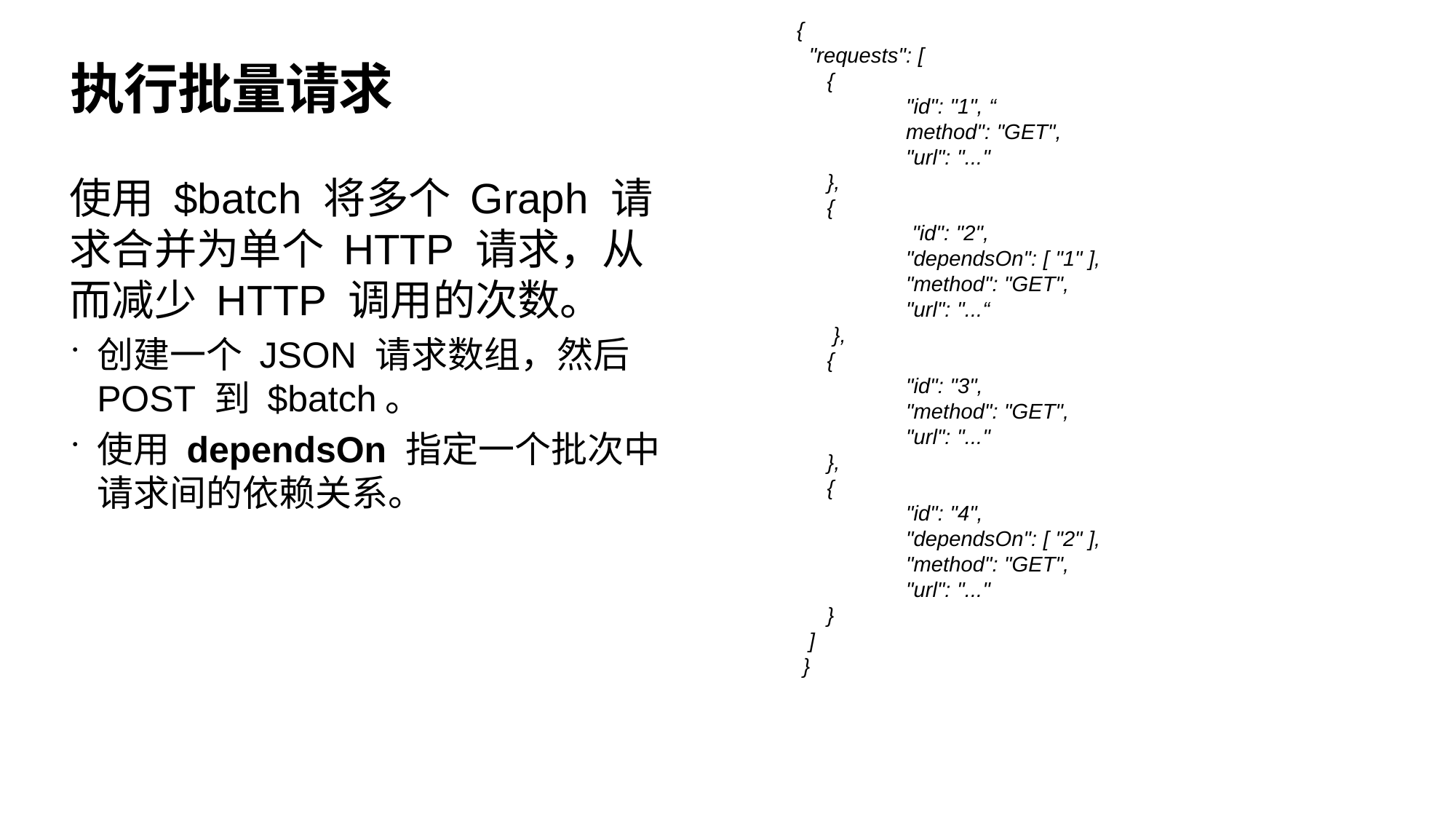

{
  "requests": [
     {
	"id": "1", “
	method": "GET",
	"url": "..."
     },
     {
	 "id": "2",
	"dependsOn": [ "1" ],
	"method": "GET",
	"url": "...“
      },
     {
	"id": "3",
	"method": "GET",
	"url": "..."
     },
     {
	"id": "4",
	"dependsOn": [ "2" ],
	"method": "GET",
	"url": "..."
     }
  ]
 }
# 执行批量请求
使用 $batch 将多个 Graph 请求合并为单个 HTTP 请求，从而减少 HTTP 调用的次数。
创建一个 JSON 请求数组，然后 POST 到 $batch。
使用 dependsOn 指定一个批次中请求间的依赖关系。